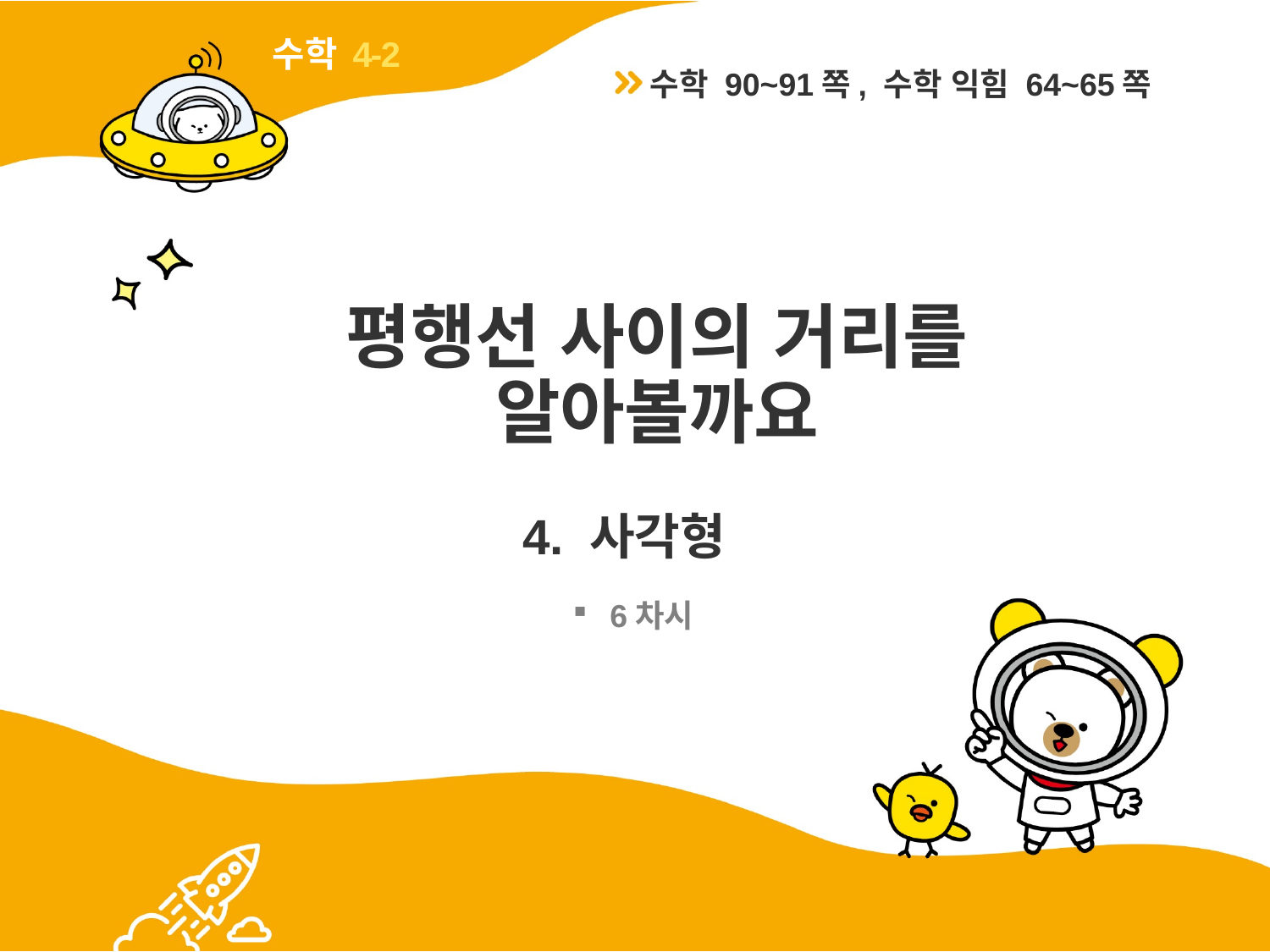

4-2
수학 90~91쪽, 수학 익힘 64~65쪽
# 평행선 사이의 거리를 알아볼까요
4. 사각형
6차시